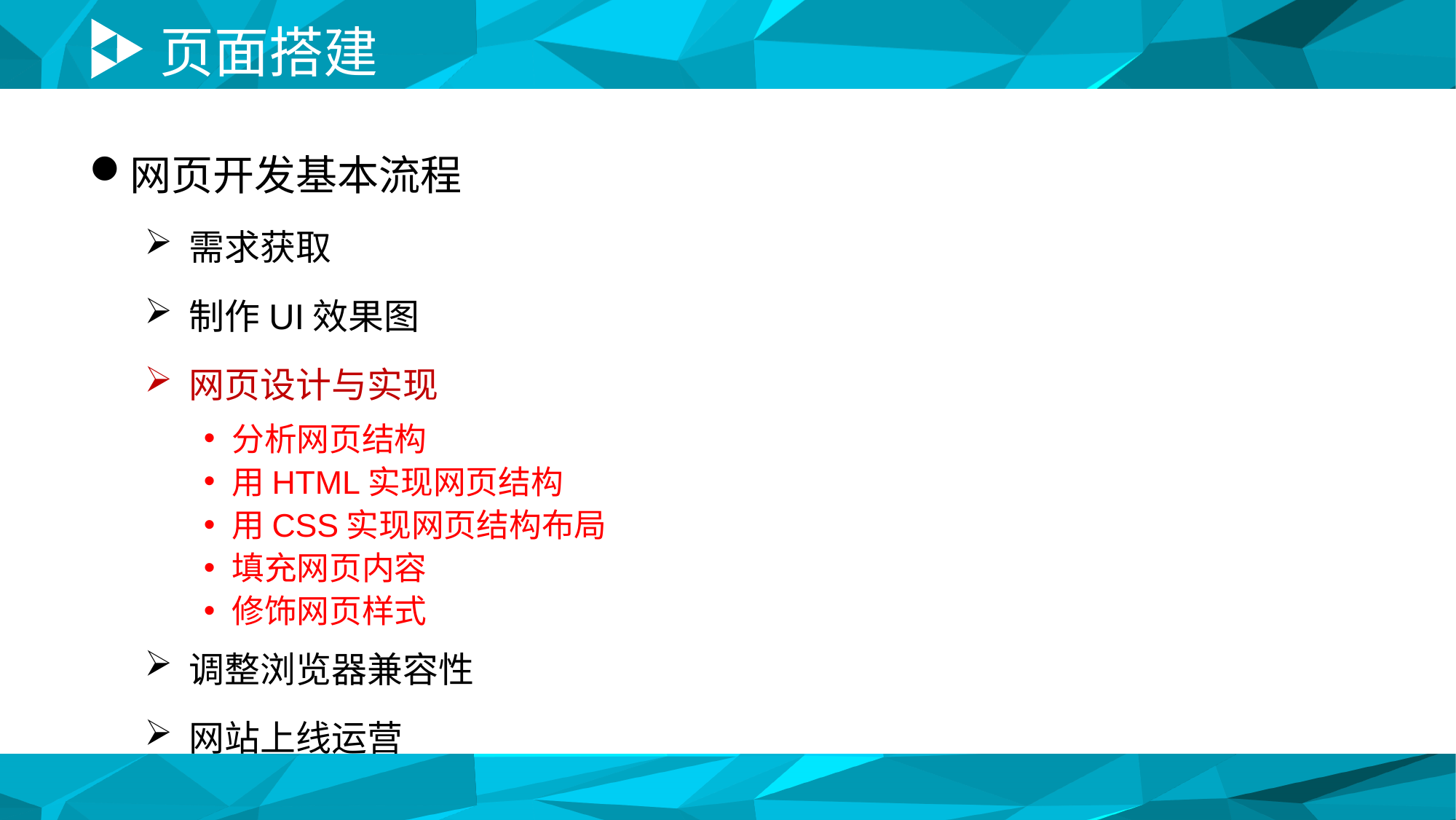

# 页面搭建
网页开发基本流程
需求获取
制作UI效果图
网页设计与实现
分析网页结构
用HTML实现网页结构
用CSS实现网页结构布局
填充网页内容
修饰网页样式
调整浏览器兼容性
网站上线运营